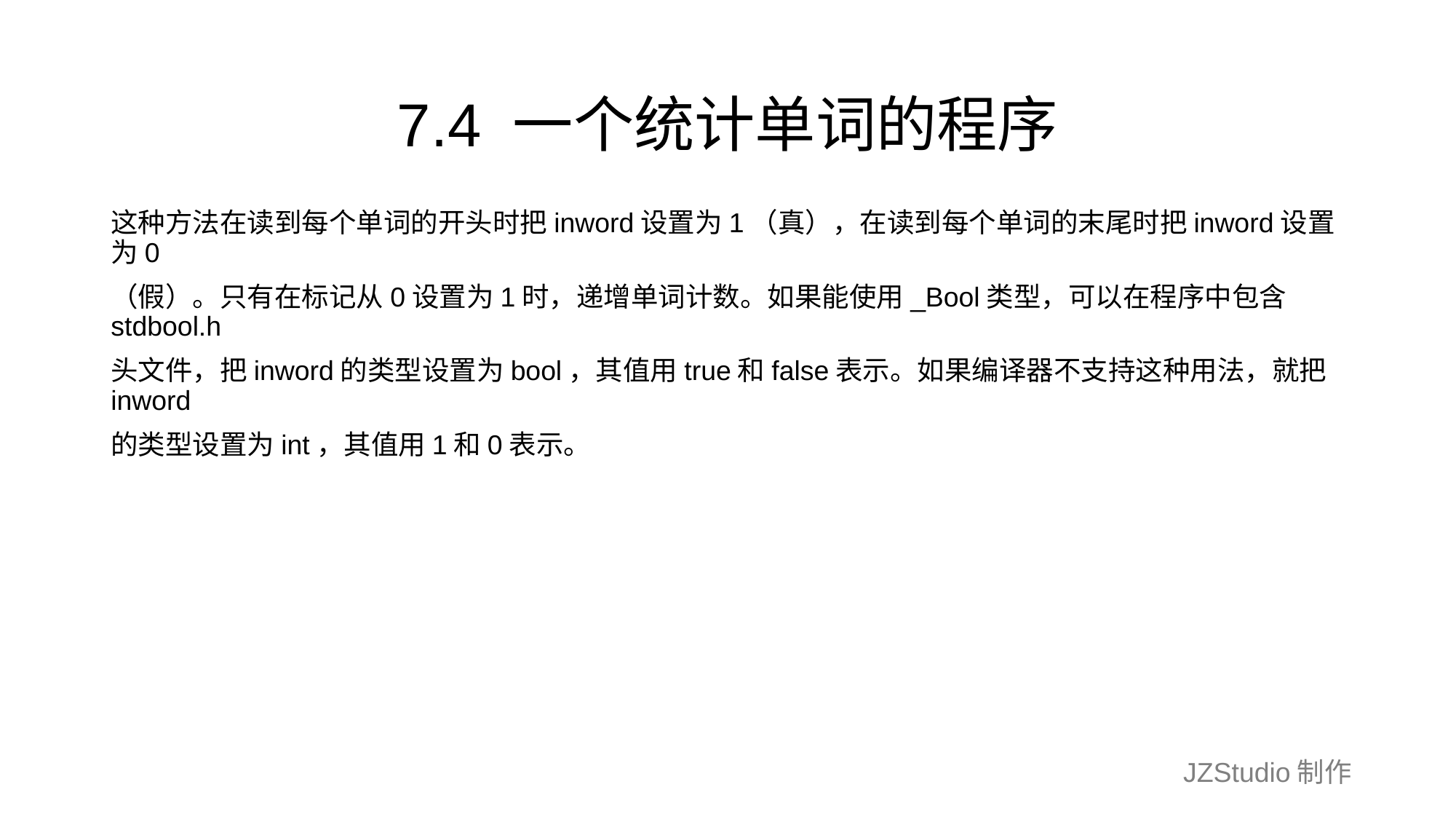

# 7.4 一个统计单词的程序
这种方法在读到每个单词的开头时把inword设置为1（真），在读到每个单词的末尾时把inword设置为0
（假）。只有在标记从0设置为1时，递增单词计数。如果能使用_Bool类型，可以在程序中包含stdbool.h
头文件，把inword的类型设置为bool，其值用true和false表示。如果编译器不支持这种用法，就把inword
的类型设置为int，其值用1和0表示。